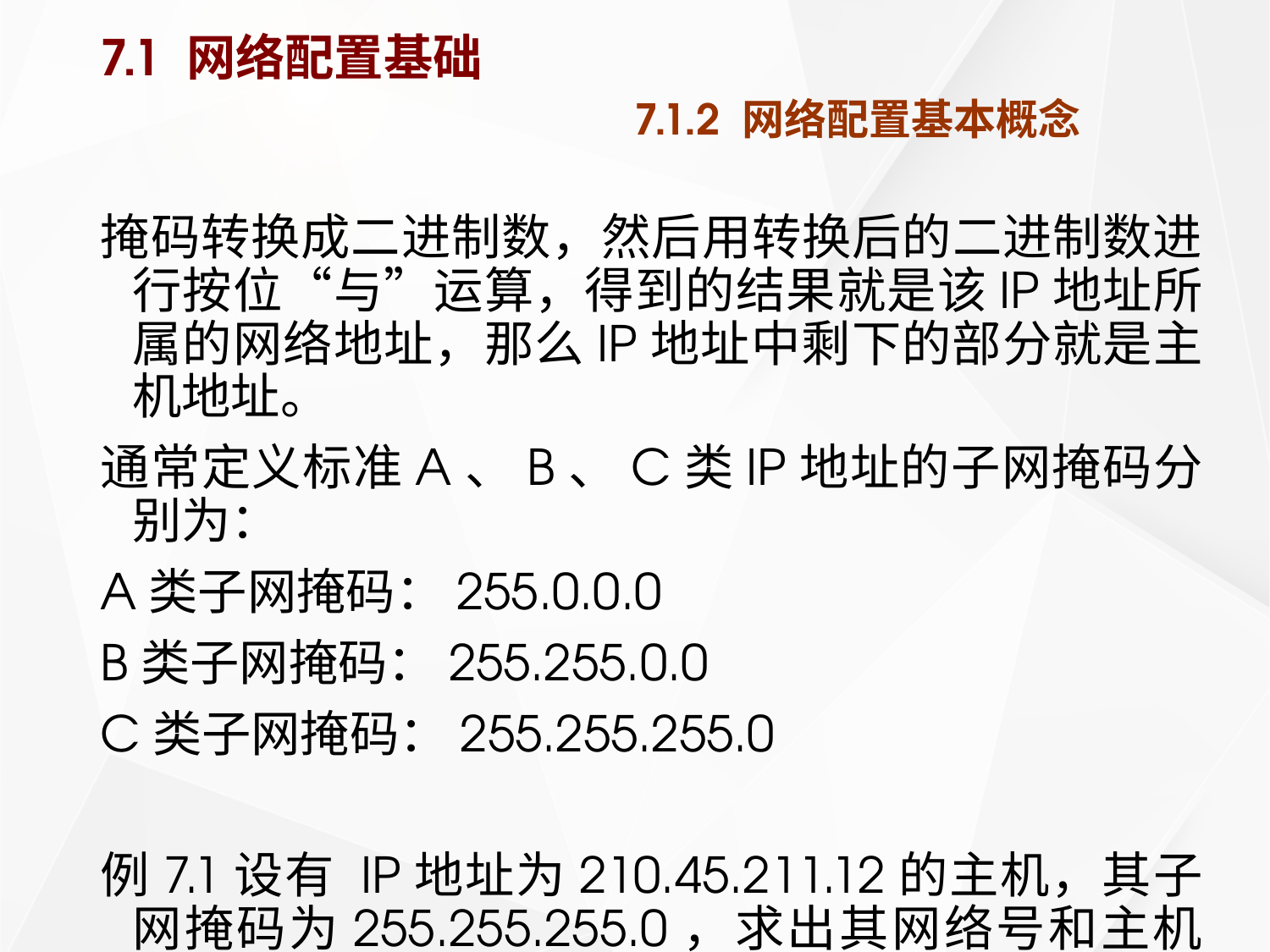

# 7.1 网络配置基础 7.1.2 网络配置基本概念
掩码转换成二进制数，然后用转换后的二进制数进行按位“与”运算，得到的结果就是该IP地址所属的网络地址，那么IP地址中剩下的部分就是主机地址。
通常定义标准A、B、C类IP地址的子网掩码分别为：
A类子网掩码：255.0.0.0
B类子网掩码：255.255.0.0
C类子网掩码：255.255.255.0

例7.1设有 IP地址为210.45.211.12的主机，其子网掩码为255.255.255.0，求出其网络号和主机号。